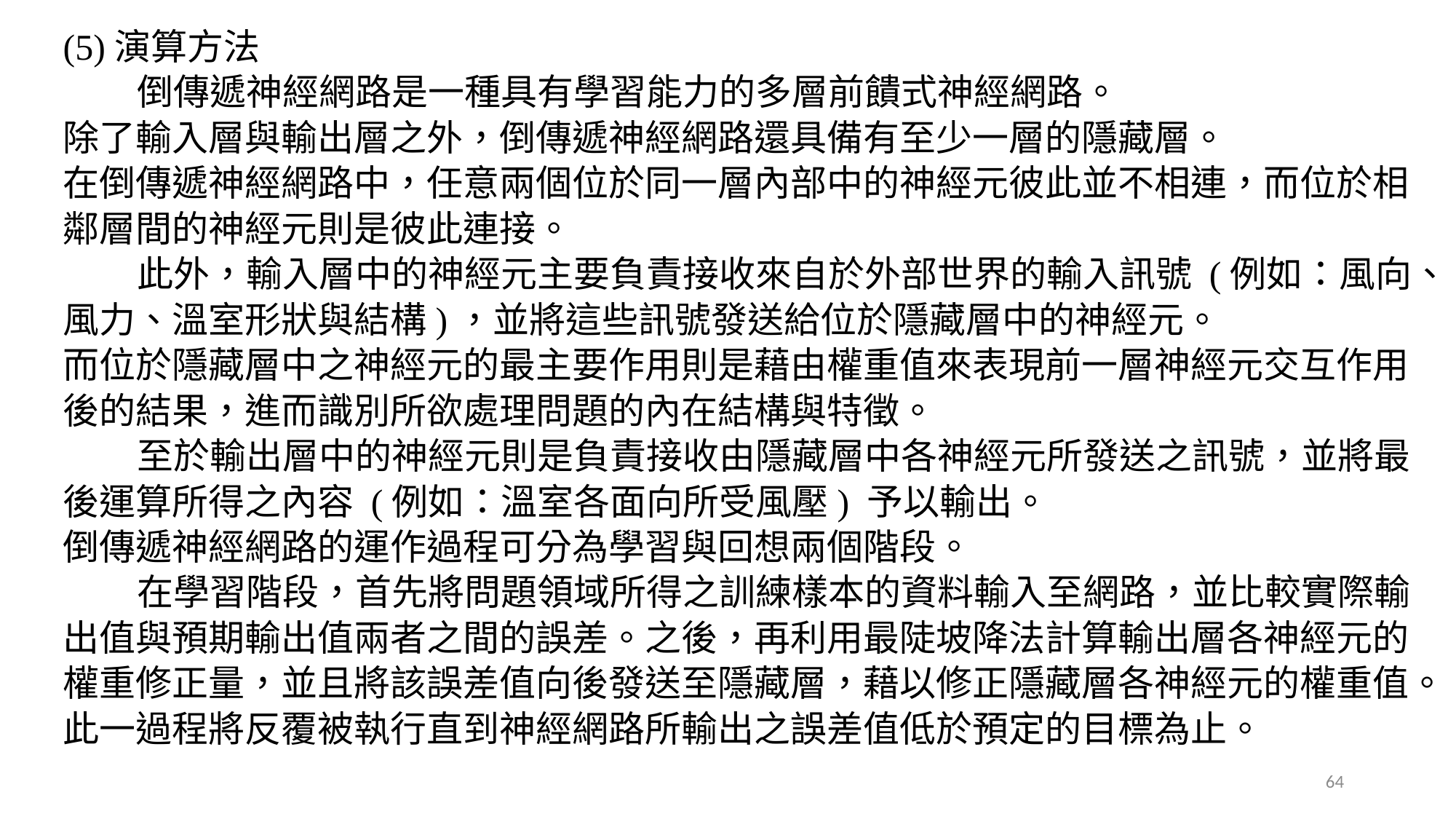

(5)演算方法
        倒傳遞神經網路是一種具有學習能力的多層前饋式神經網路。
除了輸入層與輸出層之外，倒傳遞神經網路還具備有至少一層的隱藏層。
在倒傳遞神經網路中，任意兩個位於同一層內部中的神經元彼此並不相連，而位於相鄰層間的神經元則是彼此連接。
        此外，輸入層中的神經元主要負責接收來自於外部世界的輸入訊號 (例如：風向、風力、溫室形狀與結構)，並將這些訊號發送給位於隱藏層中的神經元。
而位於隱藏層中之神經元的最主要作用則是藉由權重值來表現前一層神經元交互作用後的結果，進而識別所欲處理問題的內在結構與特徵。
        至於輸出層中的神經元則是負責接收由隱藏層中各神經元所發送之訊號，並將最後運算所得之內容 (例如：溫室各面向所受風壓) 予以輸出。
倒傳遞神經網路的運作過程可分為學習與回想兩個階段。
        在學習階段，首先將問題領域所得之訓練樣本的資料輸入至網路，並比較實際輸出值與預期輸出值兩者之間的誤差。之後，再利用最陡坡降法計算輸出層各神經元的權重修正量，並且將該誤差值向後發送至隱藏層，藉以修正隱藏層各神經元的權重值。
此一過程將反覆被執行直到神經網路所輸出之誤差值低於預定的目標為止。
64